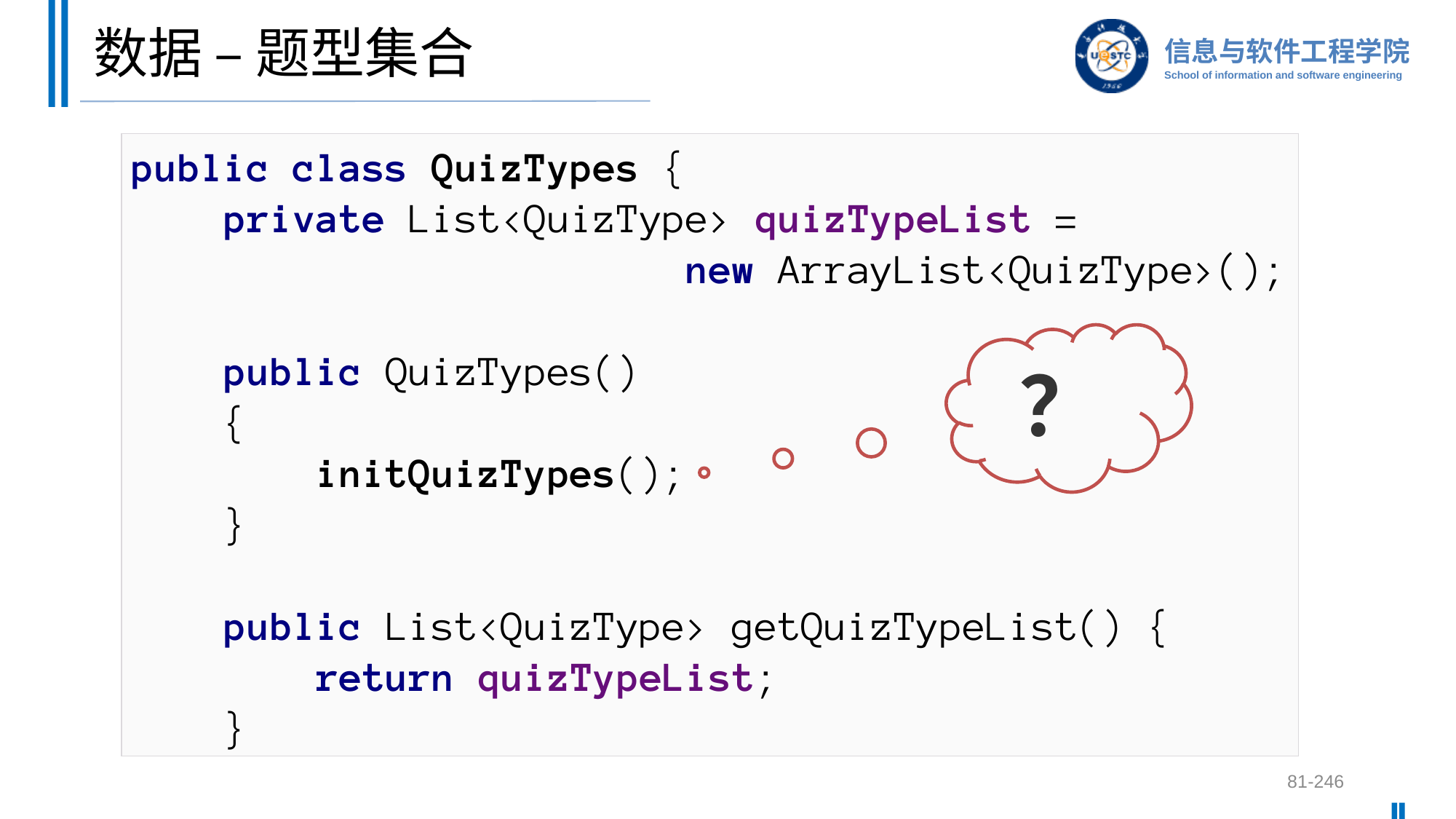

# 数据 – 题型集合
public class QuizTypes {
    private List<QuizType> quizTypeList =
                        new ArrayList<QuizType>();
    public QuizTypes()
    {
        initQuizTypes();
    }
    public List<QuizType> getQuizTypeList() {
        return quizTypeList;
    }
？
81-246